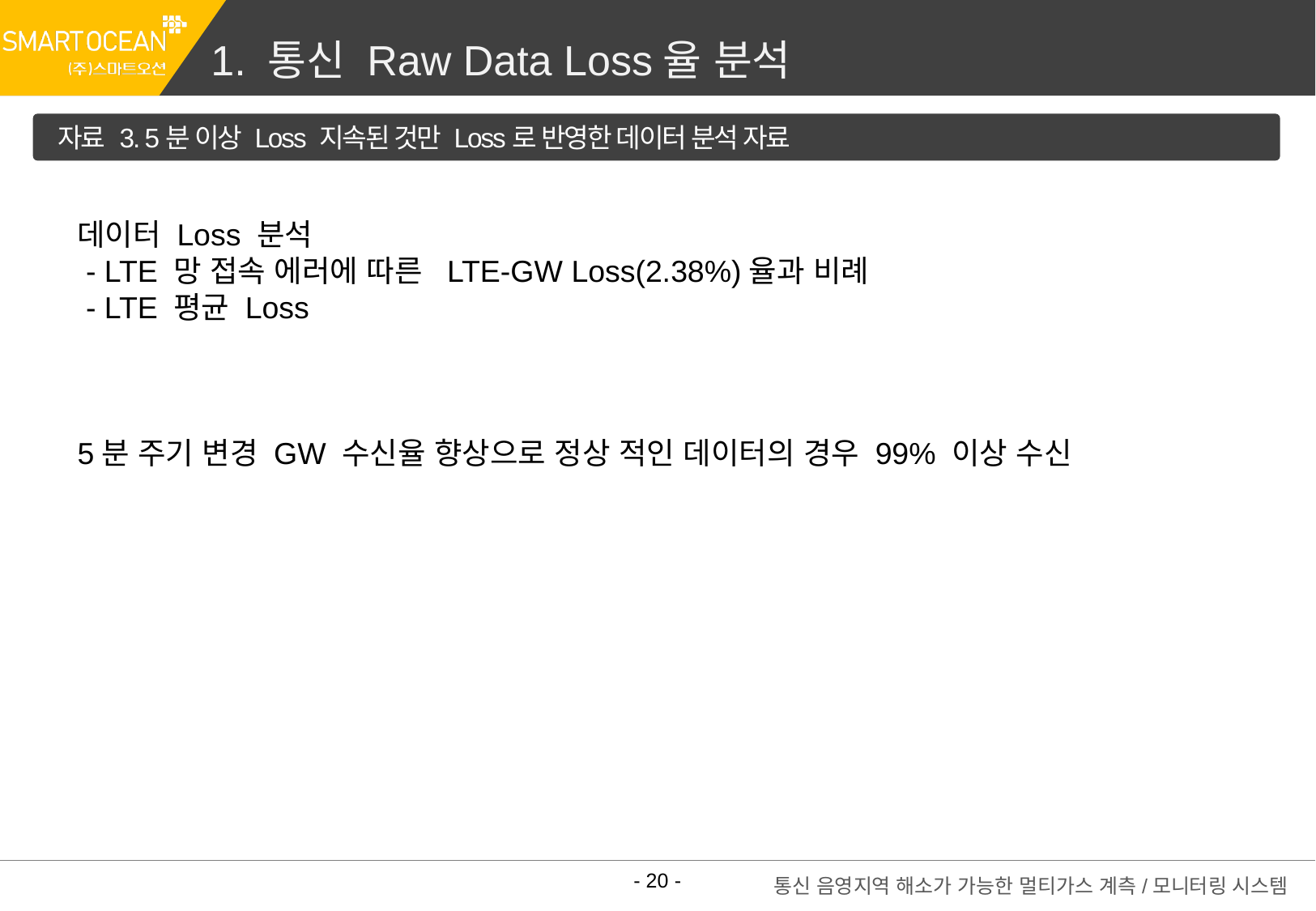

1. 통신 Raw Data Loss율 분석
자료 3. 5분 이상 Loss 지속된 것만 Loss로 반영한 데이터 분석 자료
데이터 Loss 분석
 - LTE 망 접속 에러에 따른  LTE-GW Loss(2.38%)율과 비례
 - LTE 평균 Loss

5분 주기 변경 GW 수신율 향상으로 정상 적인 데이터의 경우 99% 이상 수신